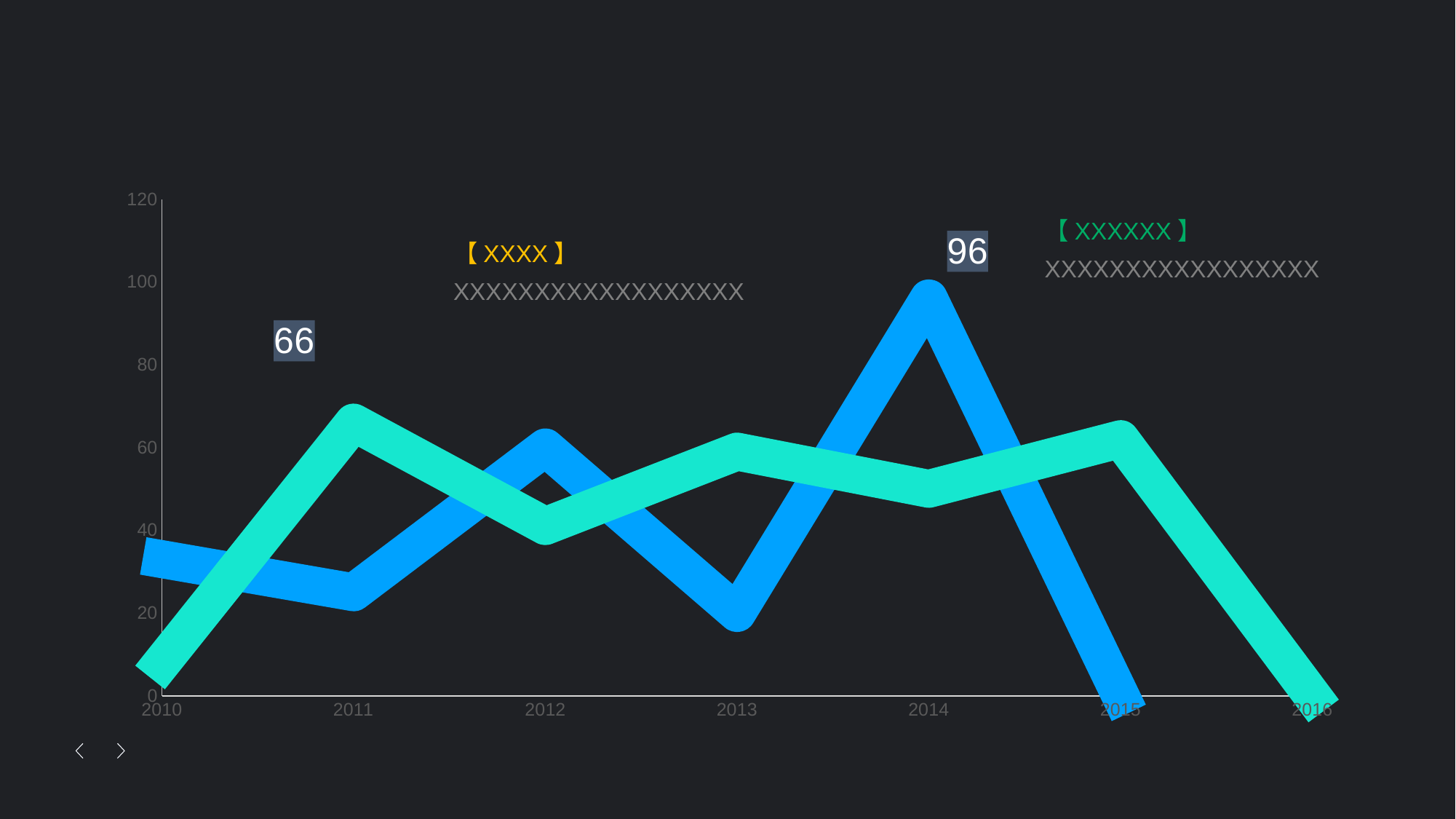

### Chart

| Category | 系列 2 | 系列 1 |
|---|---|---|
| 2010 | 33.0 | 8.0 |
| 2011 | 25.0 | 66.0 |
| 2012 | 60.0 | 41.0 |
| 2013 | 20.0 | 59.0 |
| 2014 | 96.0 | 50.0 |
| 2015 | 0.0 | 62.0 |
| 2016 | None | 0.0 |
【XXXXXX】
XXXXXXXXXXXXXXXXX
【XXXX】
XXXXXXXXXXXXXXXXXX